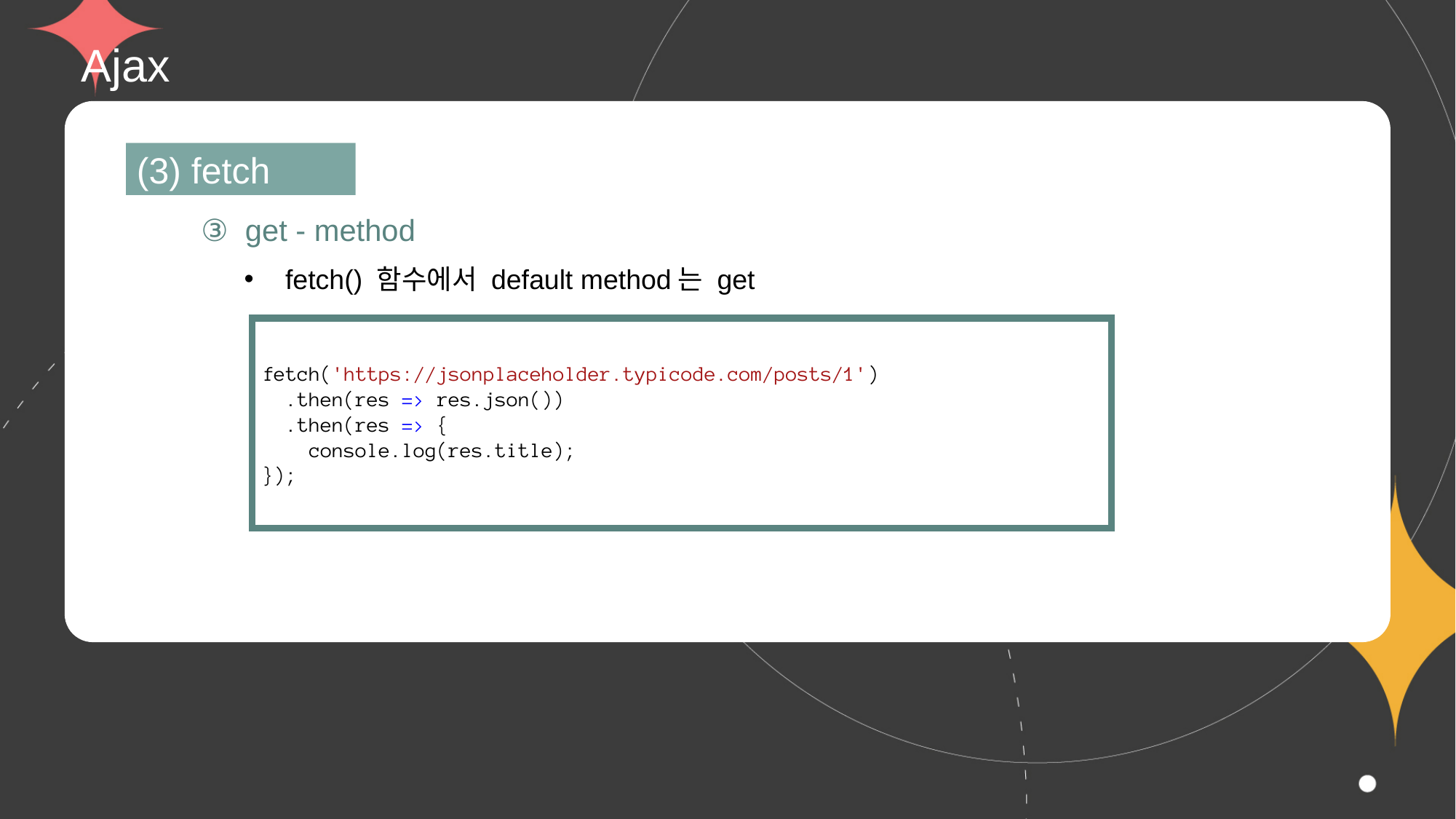

# Ajax
(3) fetch
③  get - method
fetch() 함수에서 default method는 get
fetch('https://jsonplaceholder.typicode.com/posts/1')
  .then(res => res.json())
  .then(res => {
    console.log(res.title);
});